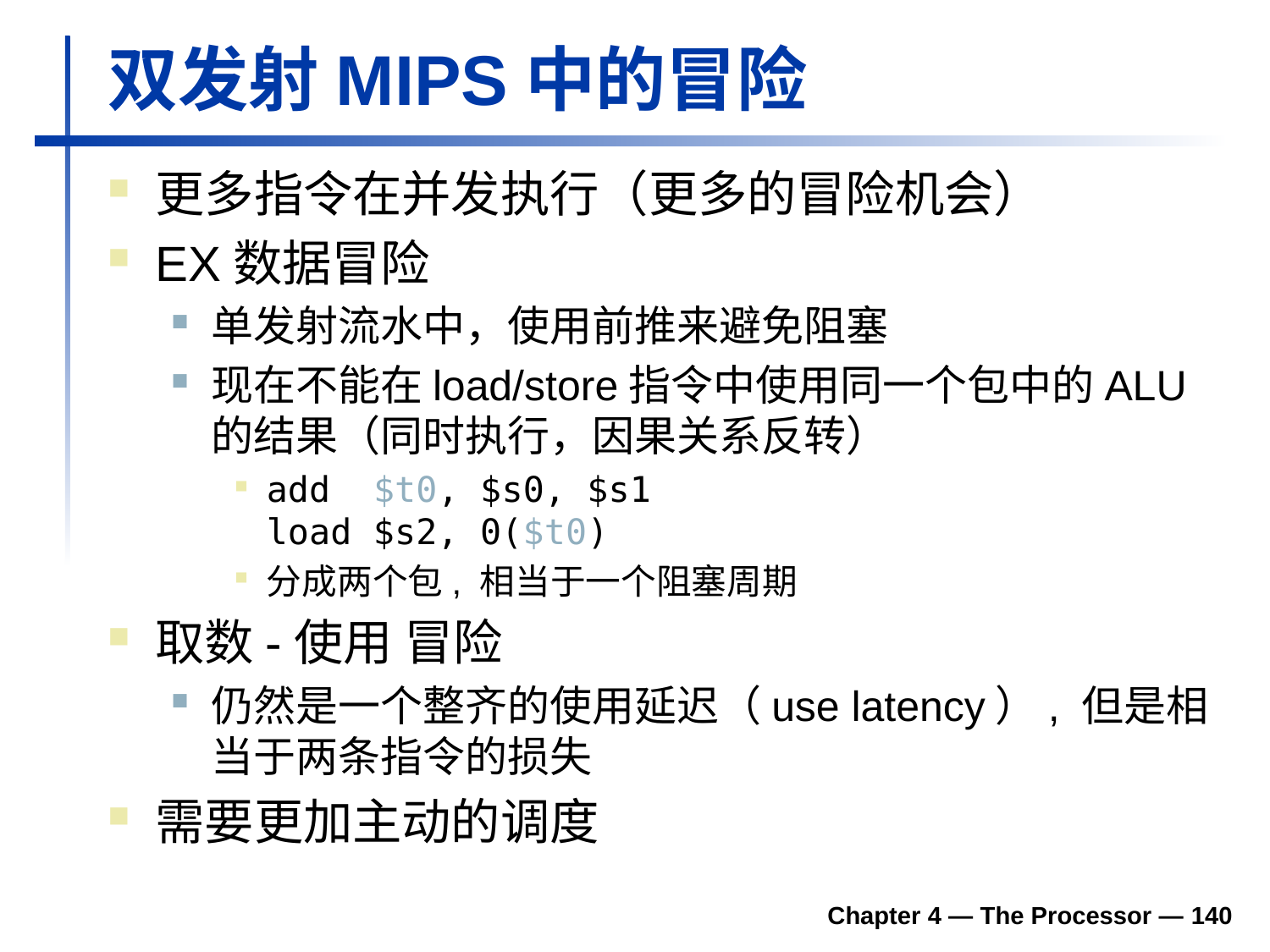

# 双发射MIPS中的冒险
更多指令在并发执行（更多的冒险机会）
EX数据冒险
单发射流水中，使用前推来避免阻塞
现在不能在load/store指令中使用同一个包中的ALU的结果（同时执行，因果关系反转）
add  $t0, $s0, $s1
load $s2, 0($t0)
分成两个包, 相当于一个阻塞周期
取数-使用 冒险
仍然是一个整齐的使用延迟（use latency）, 但是相当于两条指令的损失
需要更加主动的调度
Chapter 4 — The Processor — 140